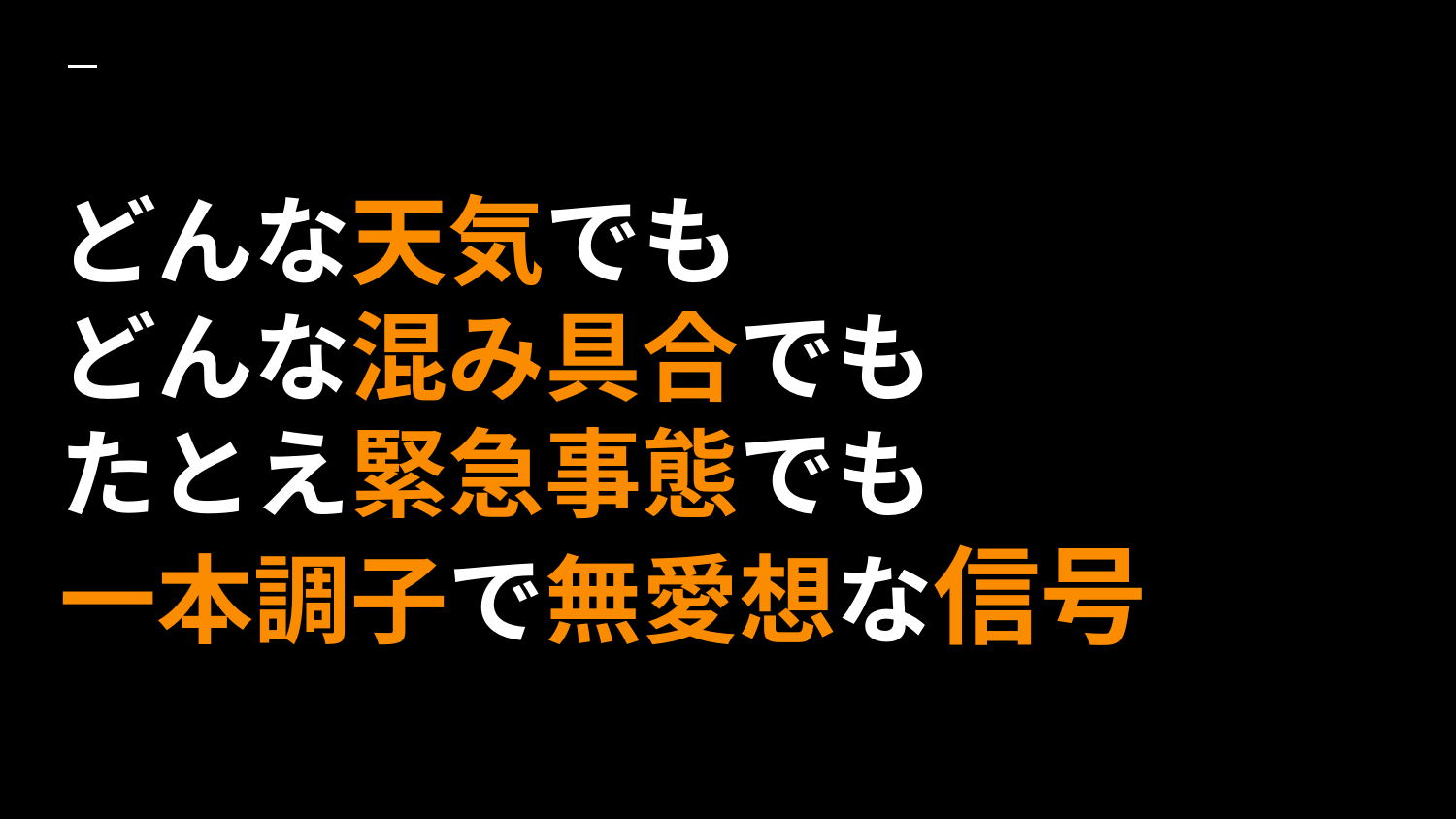

# どんな天気でも
どんな混み具合でも
たとえ緊急事態でも
一本調子で無愛想な信号